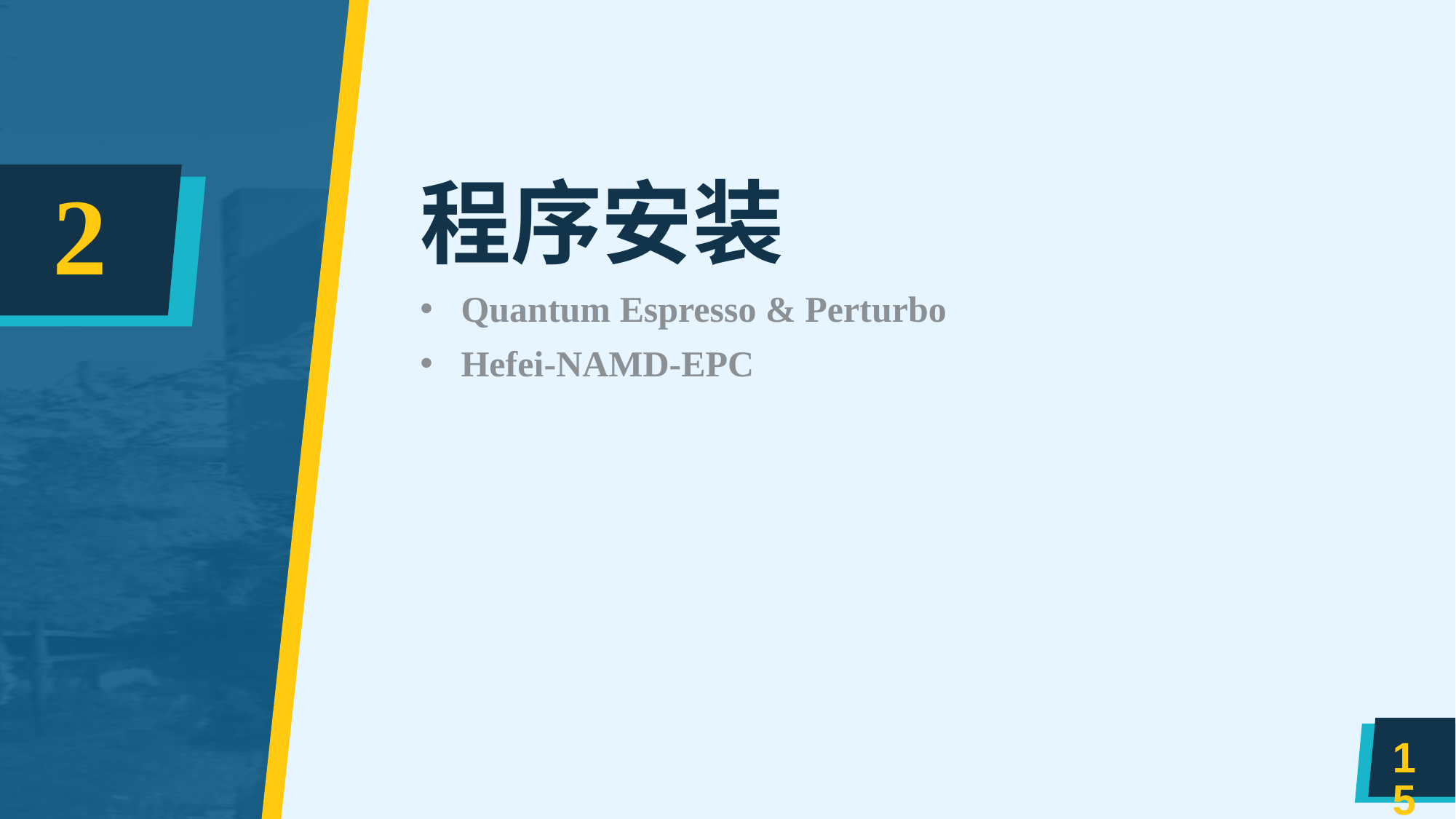

# 程序安装
2
Quantum Espresso & Perturbo
Hefei-NAMD-EPC

15